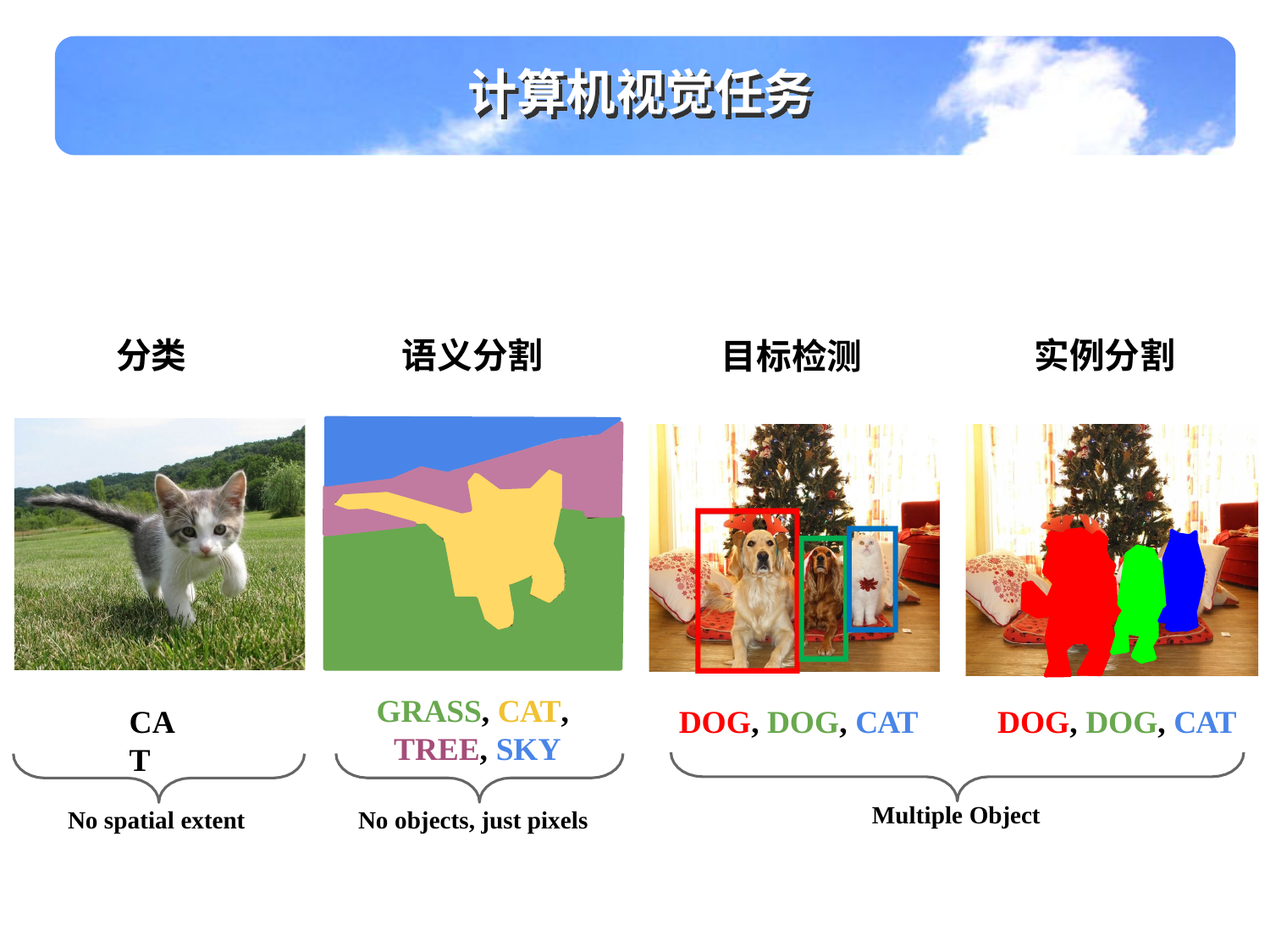

计算机视觉任务
分类
语义分割
实例分割
目标检测

GRASS, CAT,  TREE, SKY
CAT
DOG, DOG, CAT
DOG, DOG, CAT

Multiple Object
No spatial extent
No objects, just pixels